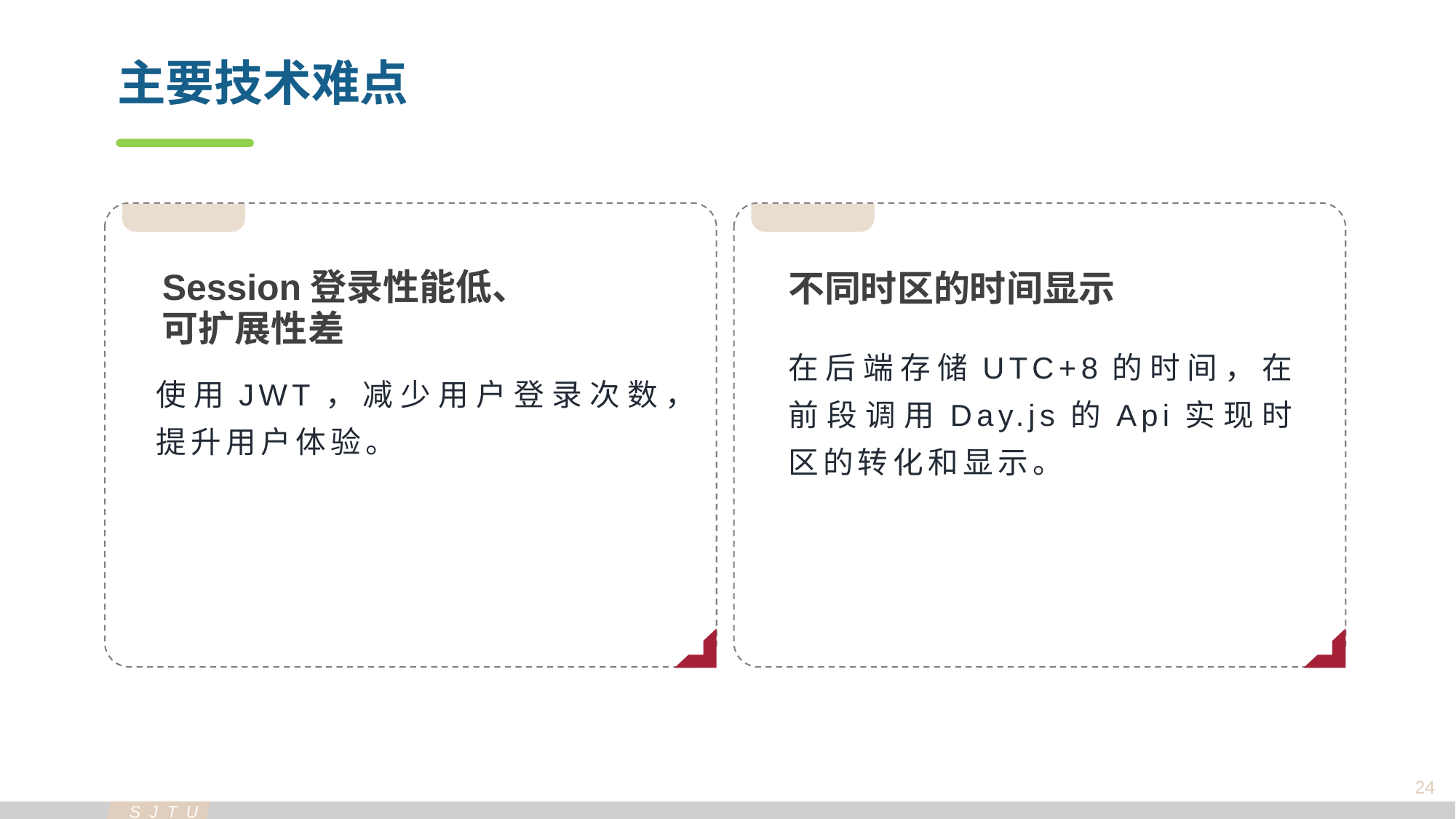

主要技术难点

不同时区的时间显示
Session登录性能低、可扩展性差
在后端存储UTC+8的时间，在前段调用Day.js的Api实现时区的转化和显示。
使用JWT，减少用户登录次数，提升用户体验。
24